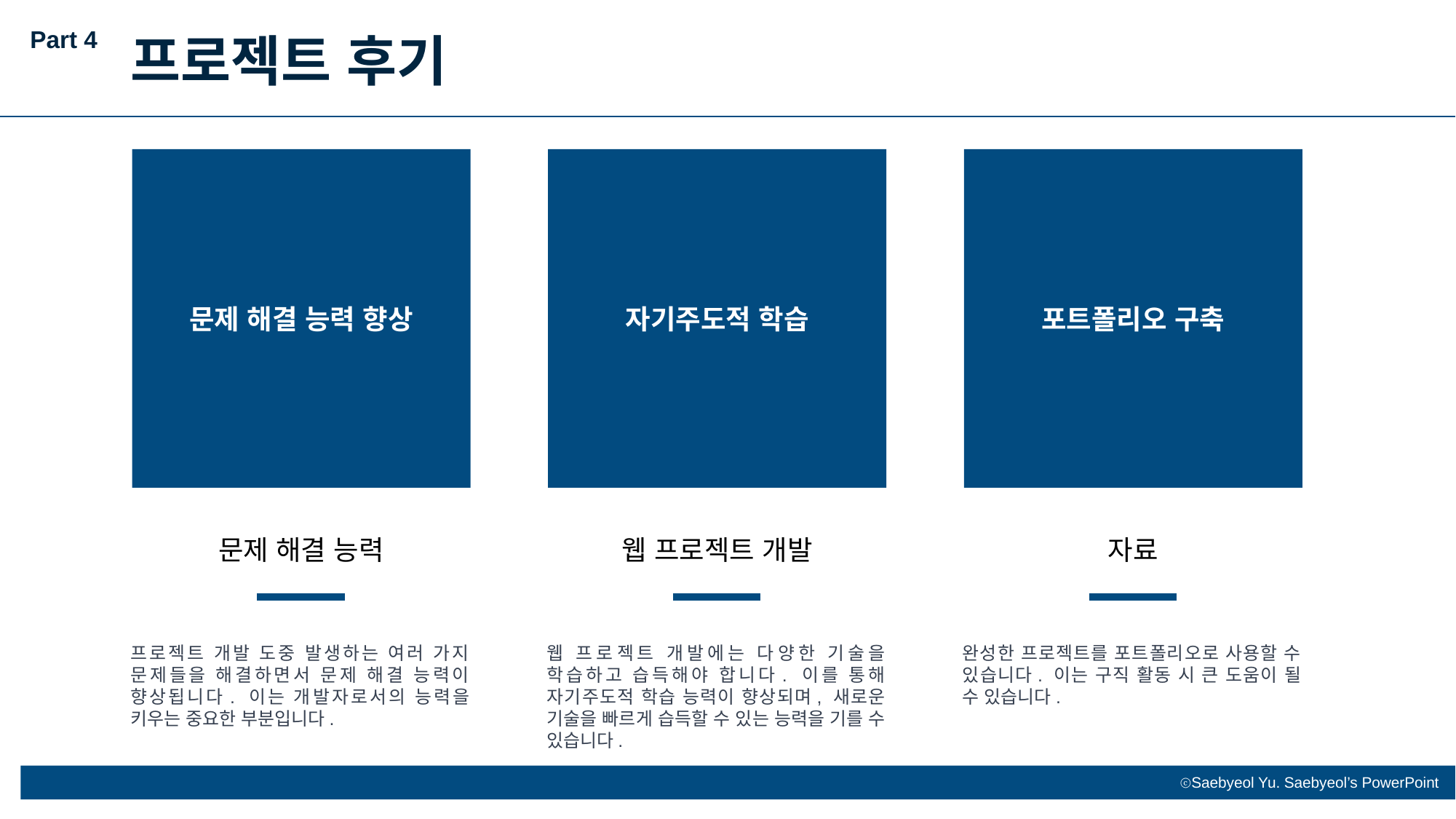

Part 4
프로젝트 후기
문제 해결 능력 향상
자기주도적 학습
포트폴리오 구축
문제 해결 능력
웹 프로젝트 개발
자료
프로젝트 개발 도중 발생하는 여러 가지 문제들을 해결하면서 문제 해결 능력이 향상됩니다. 이는 개발자로서의 능력을 키우는 중요한 부분입니다.
웹 프로젝트 개발에는 다양한 기술을 학습하고 습득해야 합니다. 이를 통해 자기주도적 학습 능력이 향상되며, 새로운 기술을 빠르게 습득할 수 있는 능력을 기를 수 있습니다.
완성한 프로젝트를 포트폴리오로 사용할 수 있습니다. 이는 구직 활동 시 큰 도움이 될 수 있습니다.